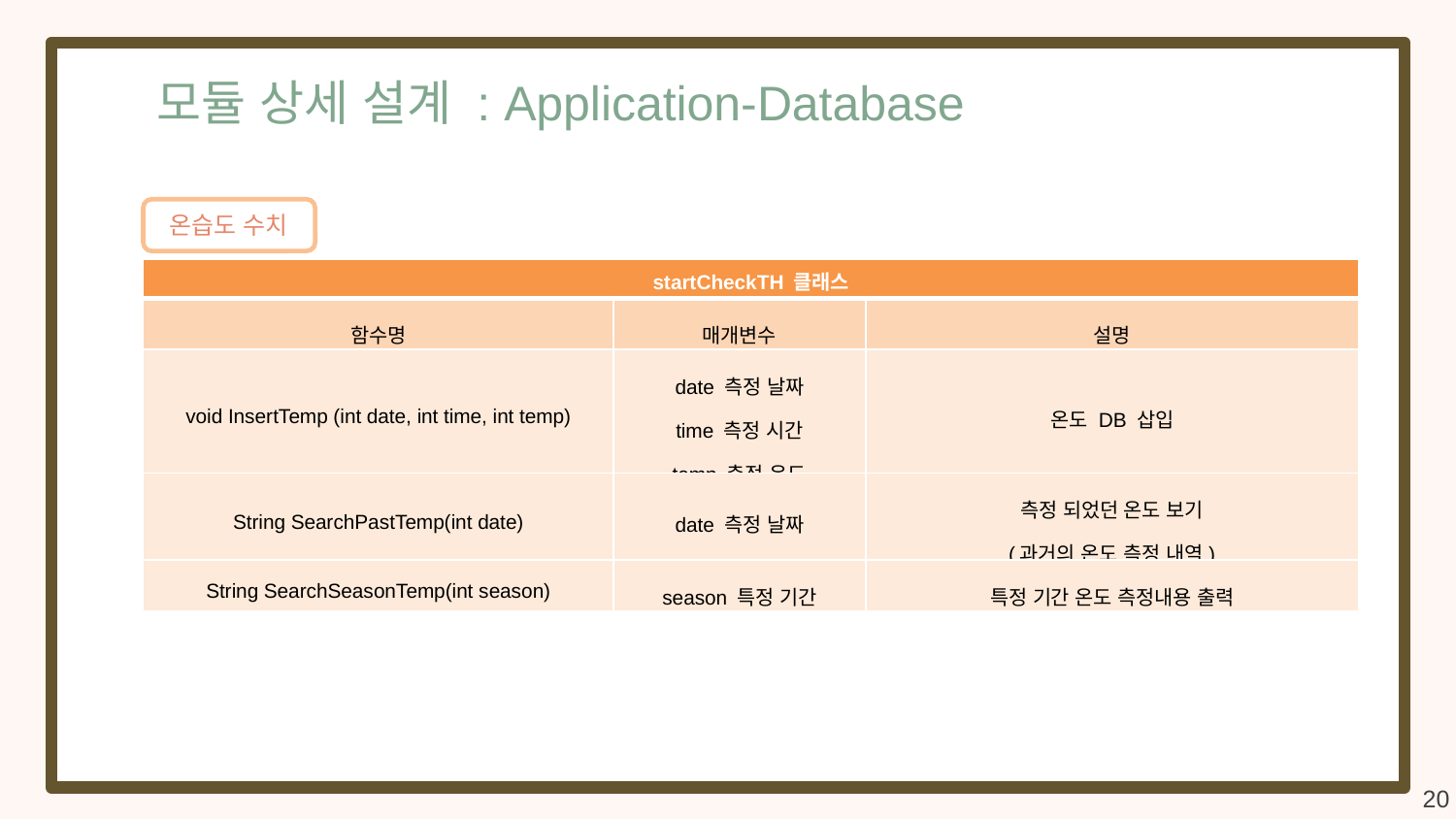

모듈 상세 설계 : Application-Database
온습도 수치
| startCheckTH 클래스 |  |  |
| --- | --- | --- |
| 함수명 | 매개변수 | 설명 |
| void InsertTemp (int date, int time, int temp) | date 측정 날짜 time 측정 시간 temp 측정 온도 | 온도 DB 삽입 |
| String SearchPastTemp(int date) | date 측정 날짜 | 측정 되었던 온도 보기 (과거의 온도 측정 내역) |
| String SearchSeasonTemp(int season) | season 특정 기간 | 특정 기간 온도 측정내용 출력 |
20